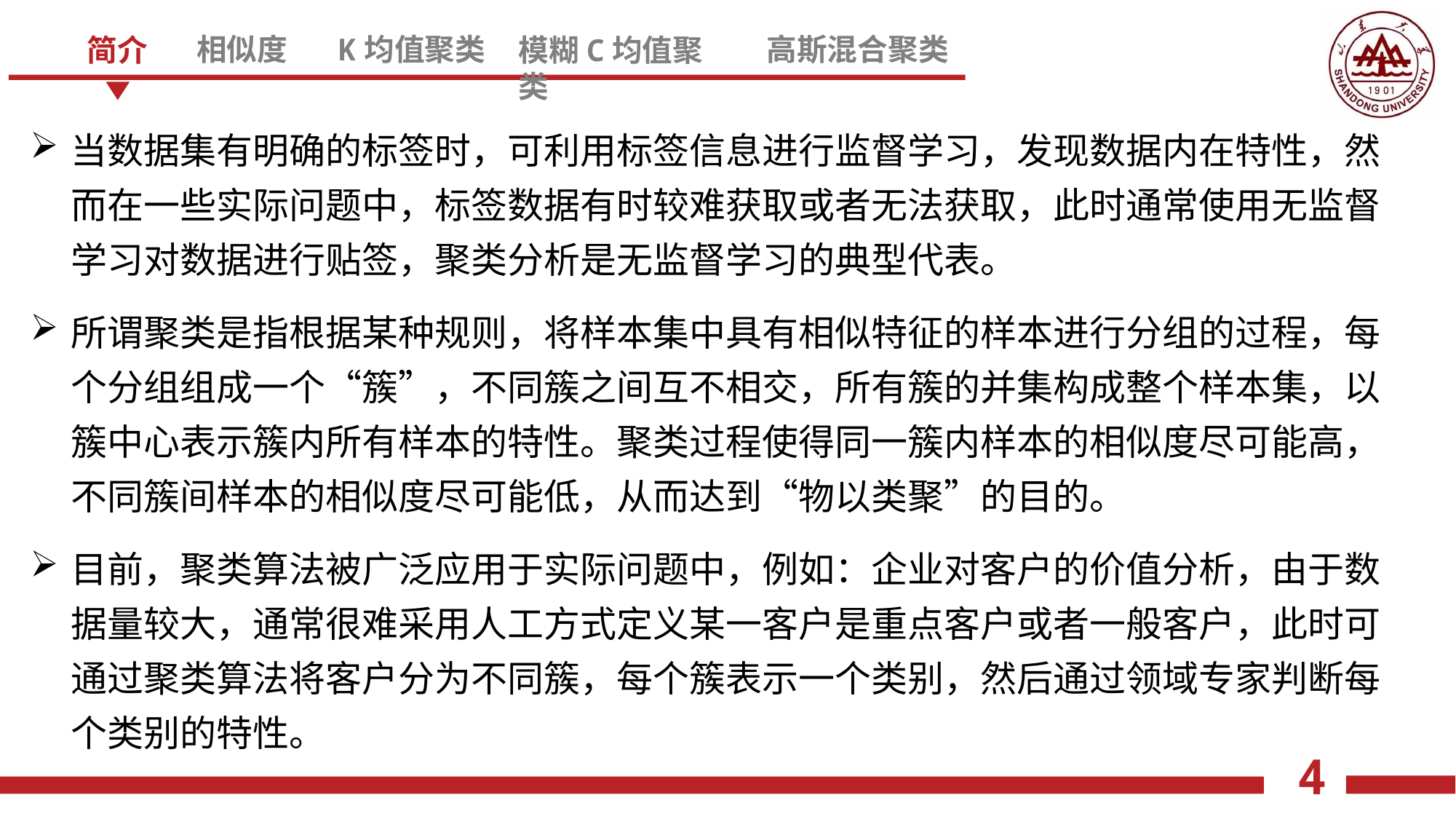

当数据集有明确的标签时，可利用标签信息进行监督学习，发现数据内在特性，然而在一些实际问题中，标签数据有时较难获取或者无法获取，此时通常使用无监督学习对数据进行贴签，聚类分析是无监督学习的典型代表。
所谓聚类是指根据某种规则，将样本集中具有相似特征的样本进行分组的过程，每个分组组成一个“簇”，不同簇之间互不相交，所有簇的并集构成整个样本集，以簇中心表示簇内所有样本的特性。聚类过程使得同一簇内样本的相似度尽可能高，不同簇间样本的相似度尽可能低，从而达到“物以类聚”的目的。
目前，聚类算法被广泛应用于实际问题中，例如：企业对客户的价值分析，由于数据量较大，通常很难采用人工方式定义某一客户是重点客户或者一般客户，此时可通过聚类算法将客户分为不同簇，每个簇表示一个类别，然后通过领域专家判断每个类别的特性。